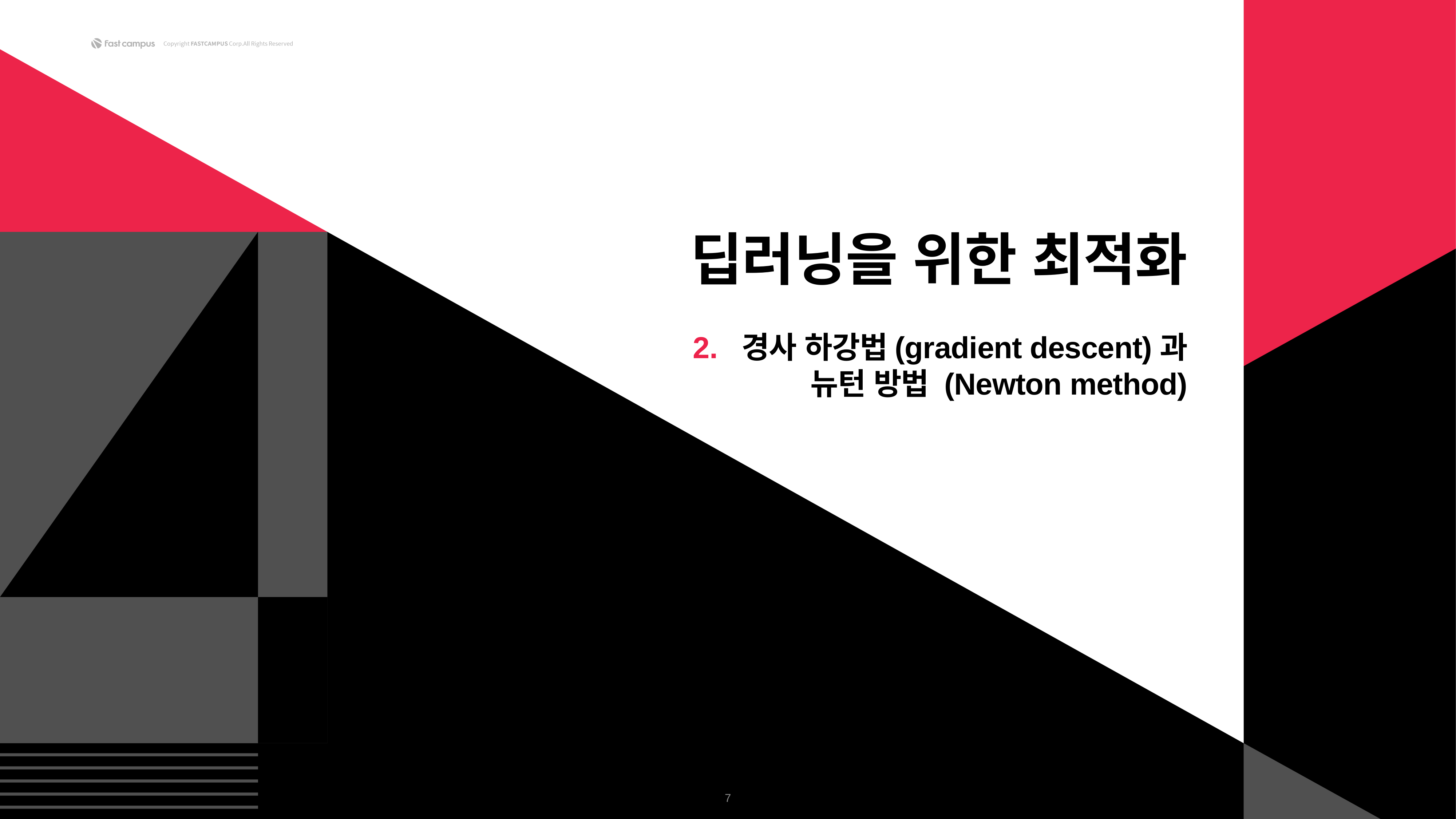

딥러닝을 위한 최적화

2.  경사 하강법(gradient descent)과
뉴턴 방법 (Newton method)
7